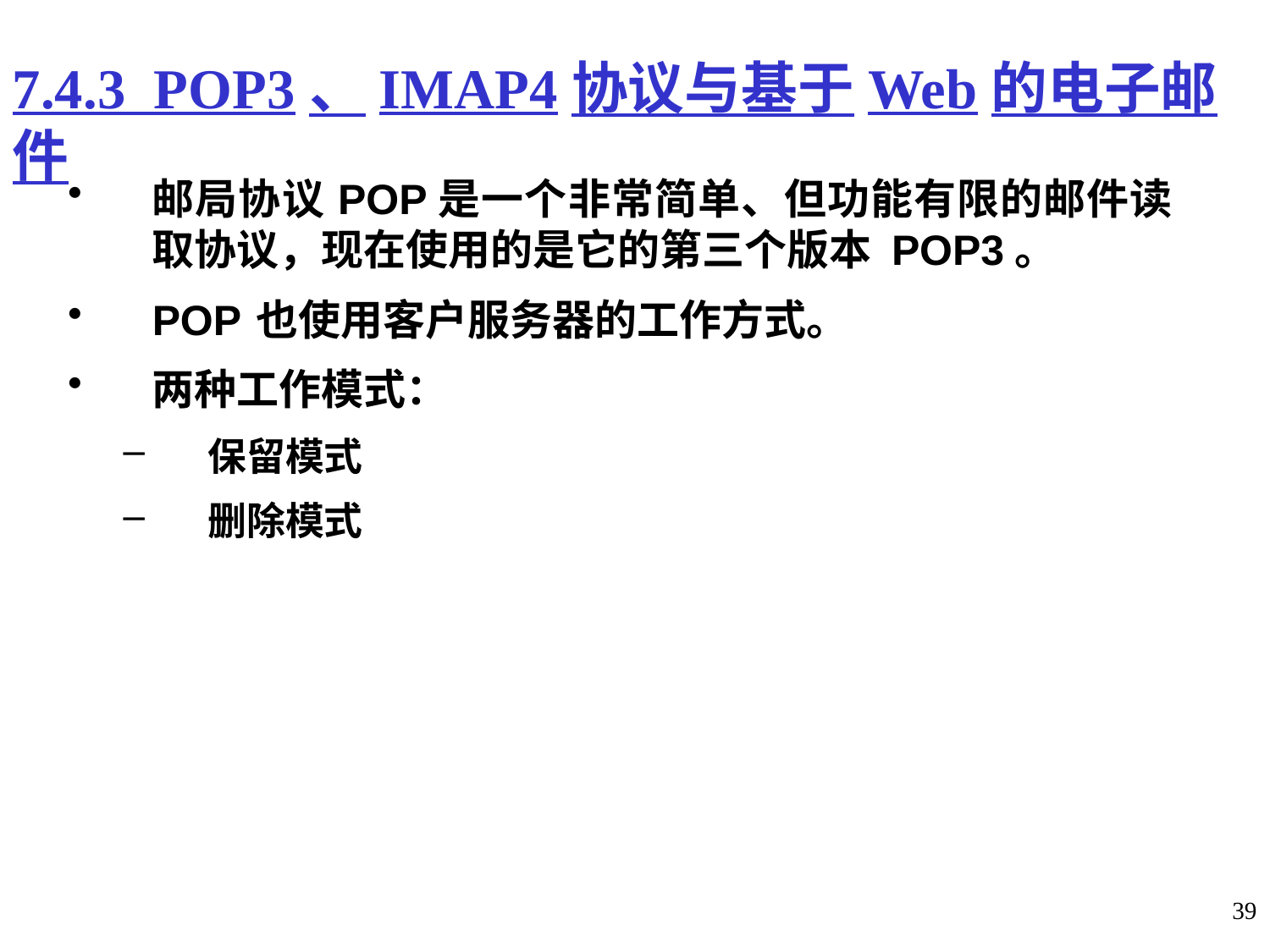

7.4.3  POP3、IMAP4协议与基于Web的电子邮件
邮局协议 POP 是一个非常简单、但功能有限的邮件读取协议，现在使用的是它的第三个版本 POP3。
POP 也使用客户服务器的工作方式。
两种工作模式：
保留模式
删除模式
39